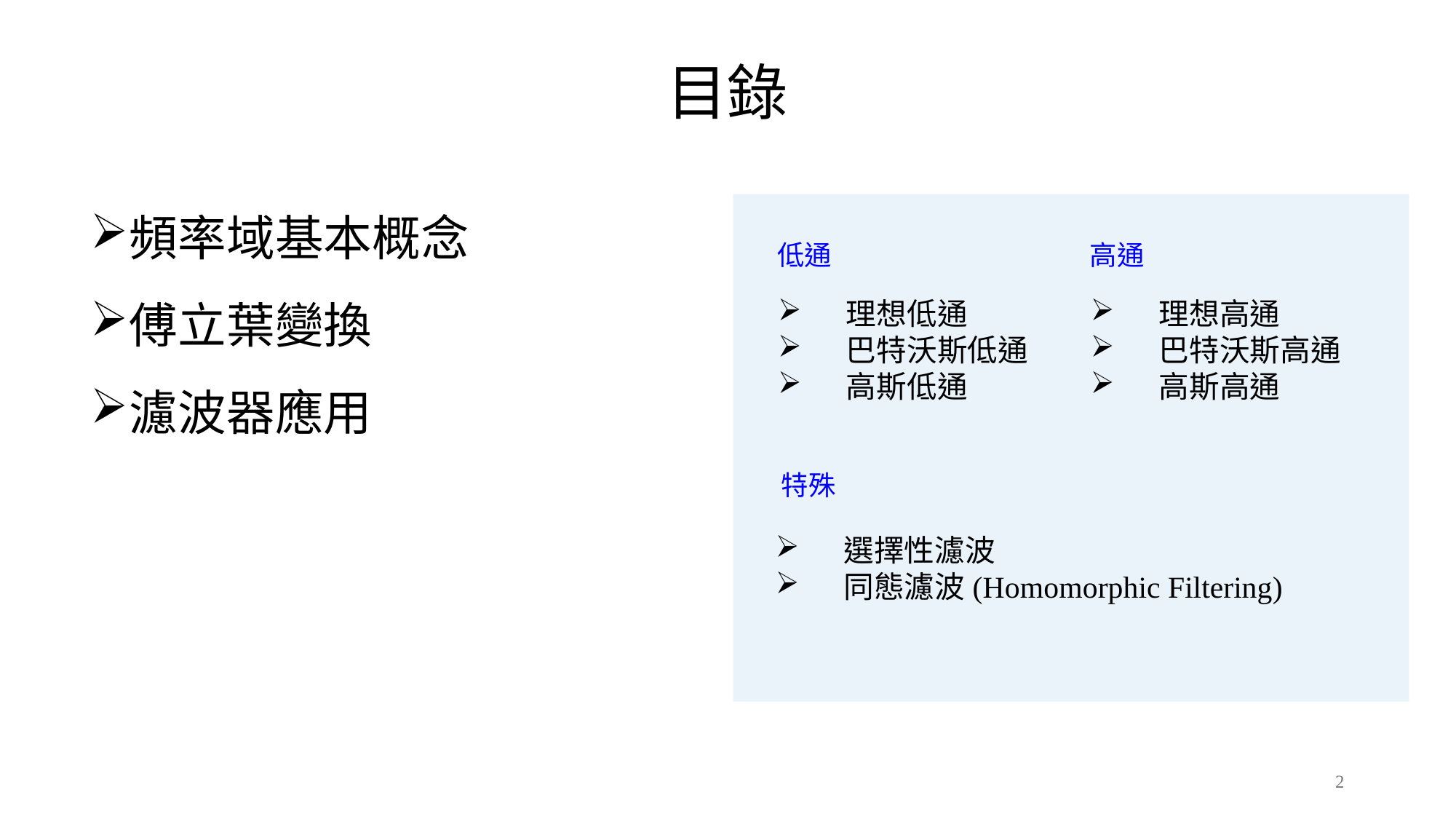

目錄
頻率域基本概念
傅立葉變換
濾波器應用

低通
高通
理想低通
巴特沃斯低通
高斯低通
理想高通
巴特沃斯高通
高斯高通
特殊
選擇性濾波
同態濾波(Homomorphic Filtering)
2